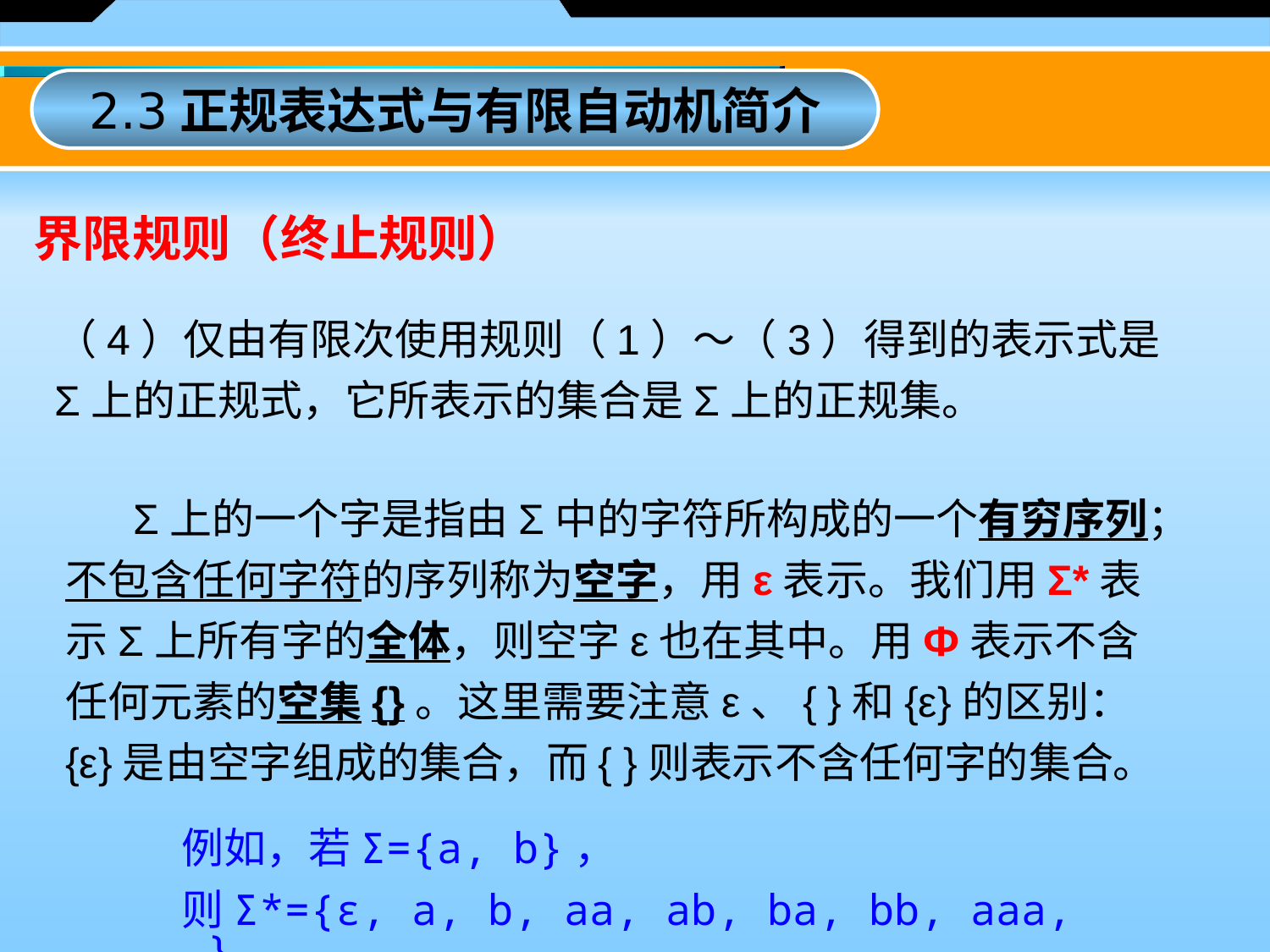

2.3正规表达式与有限自动机简介
界限规则（终止规则）
（4）仅由有限次使用规则（1）～（3）得到的表示式是Σ上的正规式，它所表示的集合是Σ上的正规集。
       Σ上的一个字是指由Σ中的字符所构成的一个有穷序列；不包含任何字符的序列称为空字，用ε表示。我们用Σ*表示Σ上所有字的全体，则空字ε也在其中。用Ф表示不含任何元素的空集{}。这里需要注意ε、{ }和{ε}的区别：{ε}是由空字组成的集合，而{ }则表示不含任何字的集合。
例如，若Σ={a, b}，
则Σ*={ε, a, b, aa, ab, ba, bb, aaa, …}